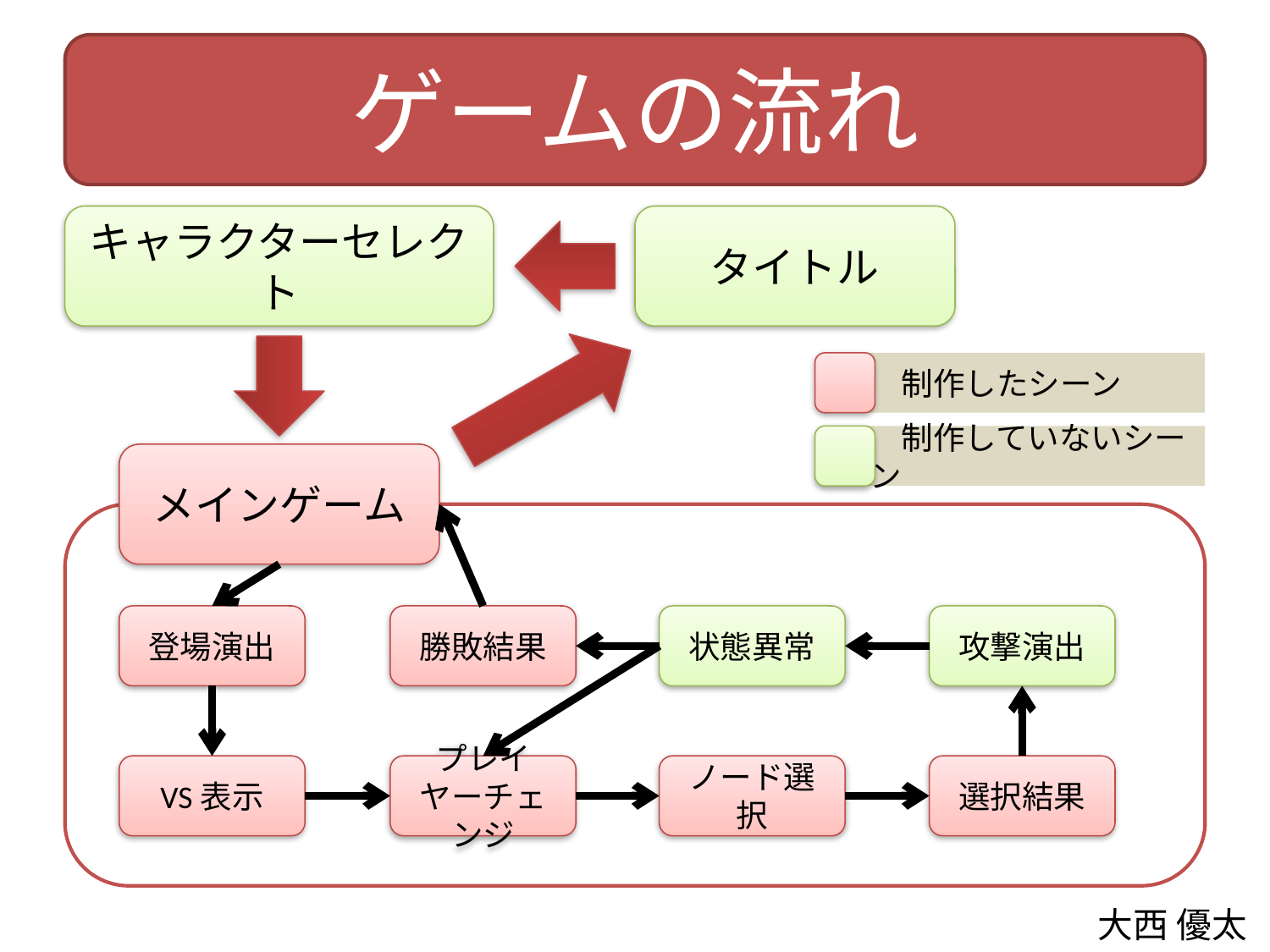

ゲームの流れ
キャラクターセレクト
タイトル

　制作したシーン

　制作していないシーン
メインゲーム

登場演出
勝敗結果
状態異常
攻撃演出
VS表示
プレイヤーチェンジ
ノード選択
選択結果
大西 優太